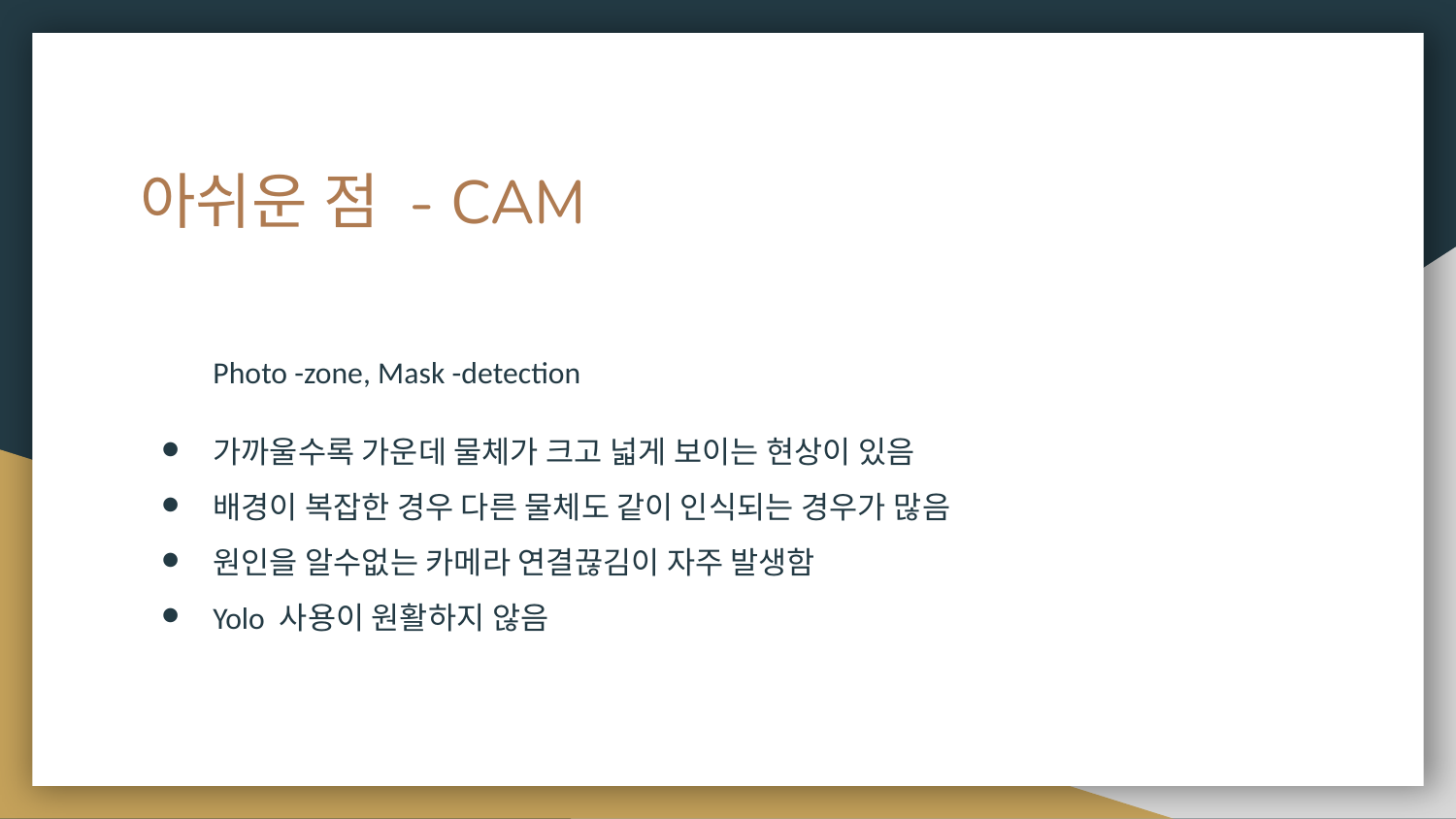

# 아쉬운 점 - CAM
Photo -zone, Mask -detection
가까울수록 가운데 물체가 크고 넓게 보이는 현상이 있음
배경이 복잡한 경우 다른 물체도 같이 인식되는 경우가 많음
원인을 알수없는 카메라 연결끊김이 자주 발생함
Yolo 사용이 원활하지 않음